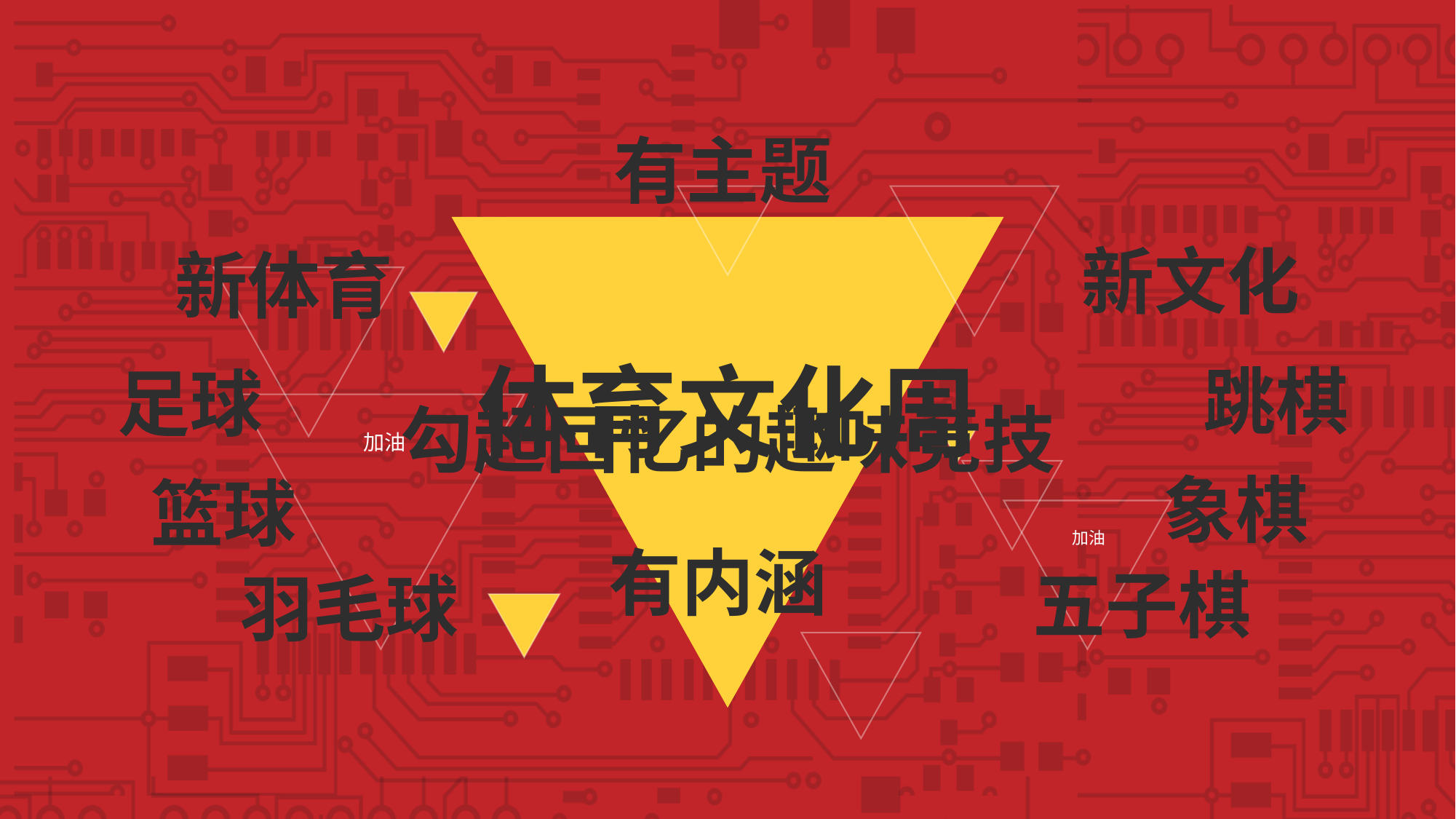

有主题

新文化
跳棋
象棋
五子棋
新体育
足球
篮球
羽毛球

体育文化周
勾起回忆的趣味竞技

加油

加油
有内涵